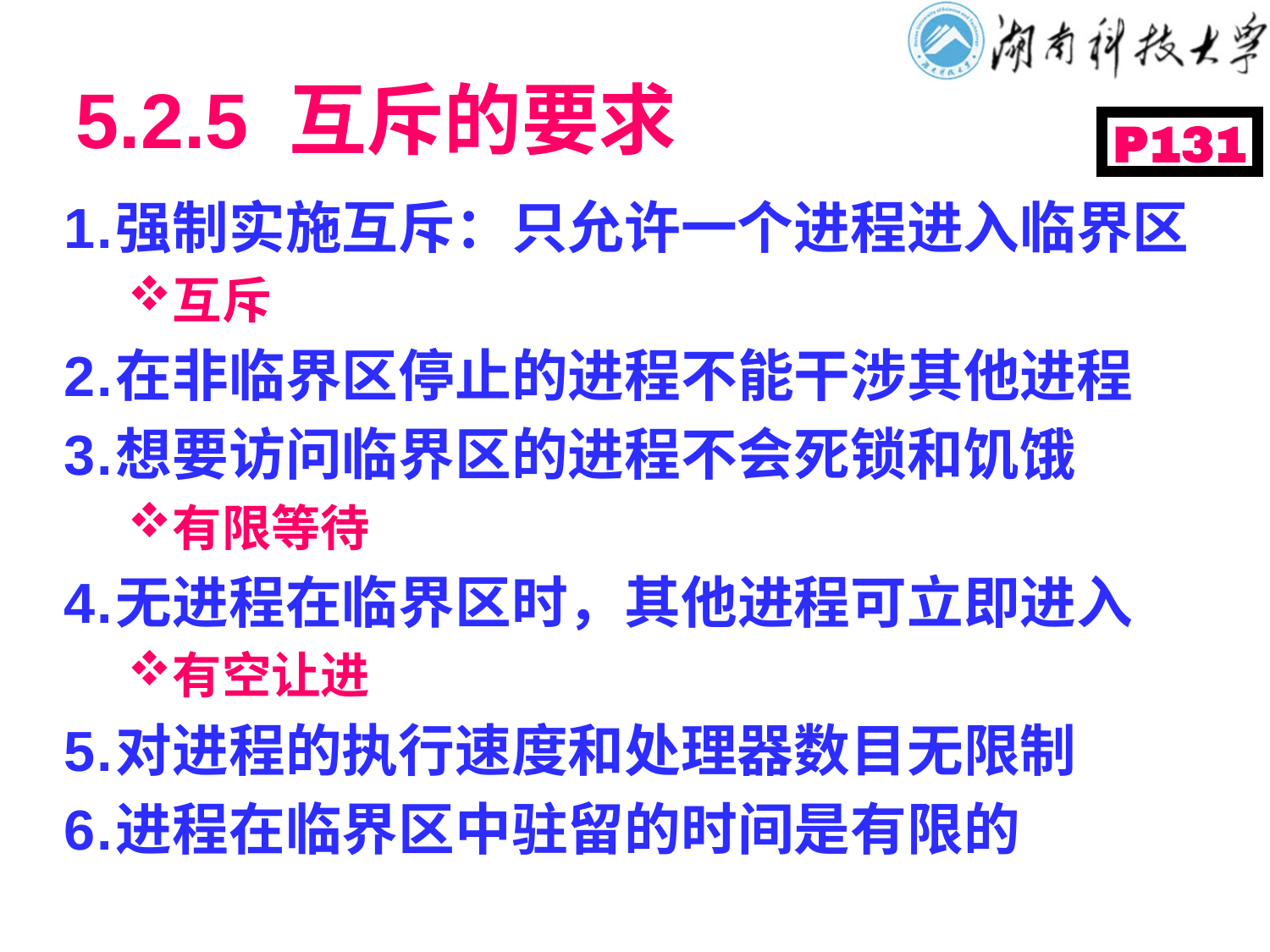

# 5.2.5 互斥的要求
P131
强制实施互斥：只允许一个进程进入临界区
互斥
在非临界区停止的进程不能干涉其他进程
想要访问临界区的进程不会死锁和饥饿
有限等待
无进程在临界区时，其他进程可立即进入
有空让进
对进程的执行速度和处理器数目无限制
进程在临界区中驻留的时间是有限的